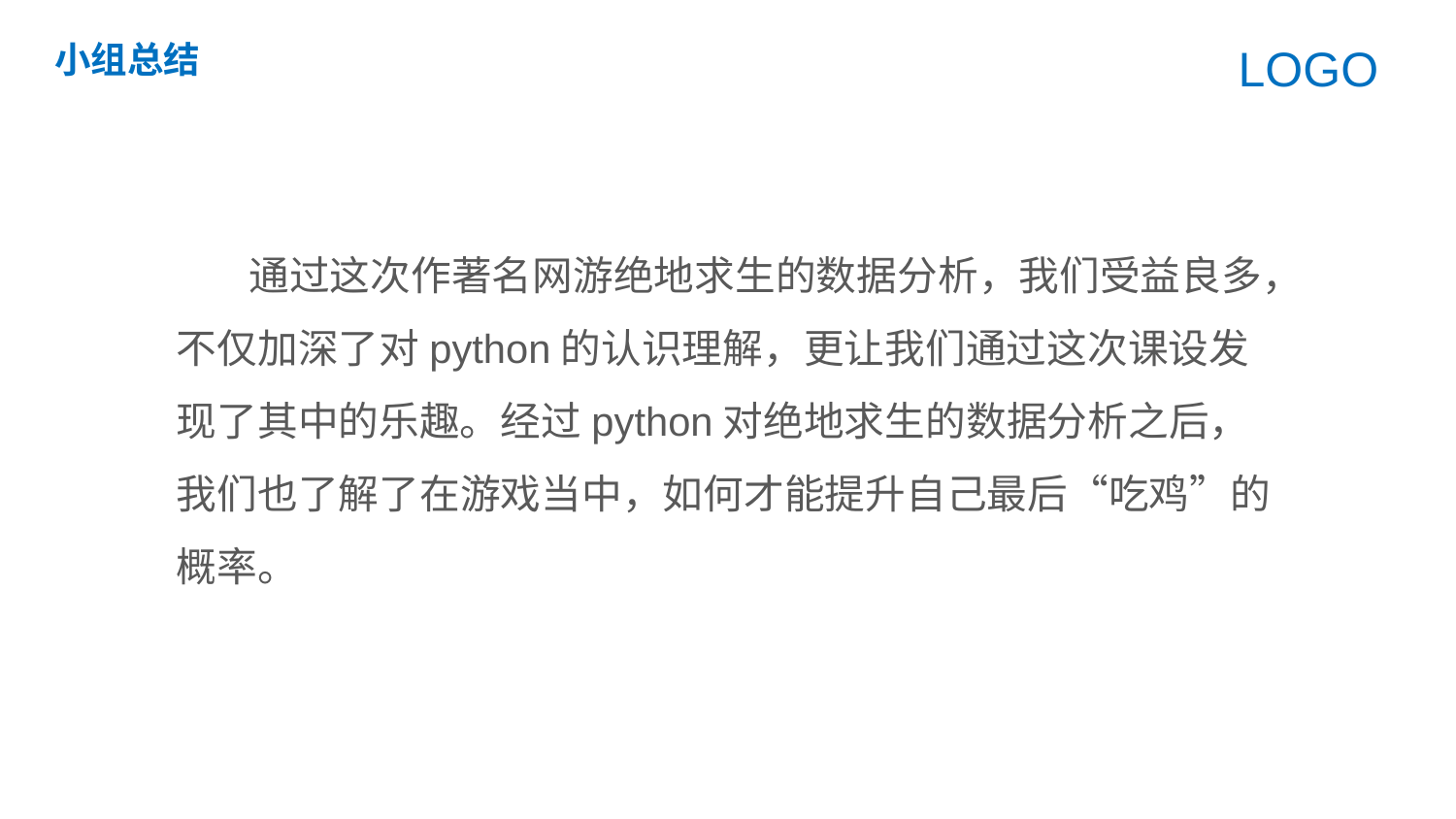

小组总结
LOGO
       通过这次作著名网游绝地求生的数据分析，我们受益良多，不仅加深了对python的认识理解，更让我们通过这次课设发现了其中的乐趣。经过python对绝地求生的数据分析之后，我们也了解了在游戏当中，如何才能提升自己最后“吃鸡”的概率。